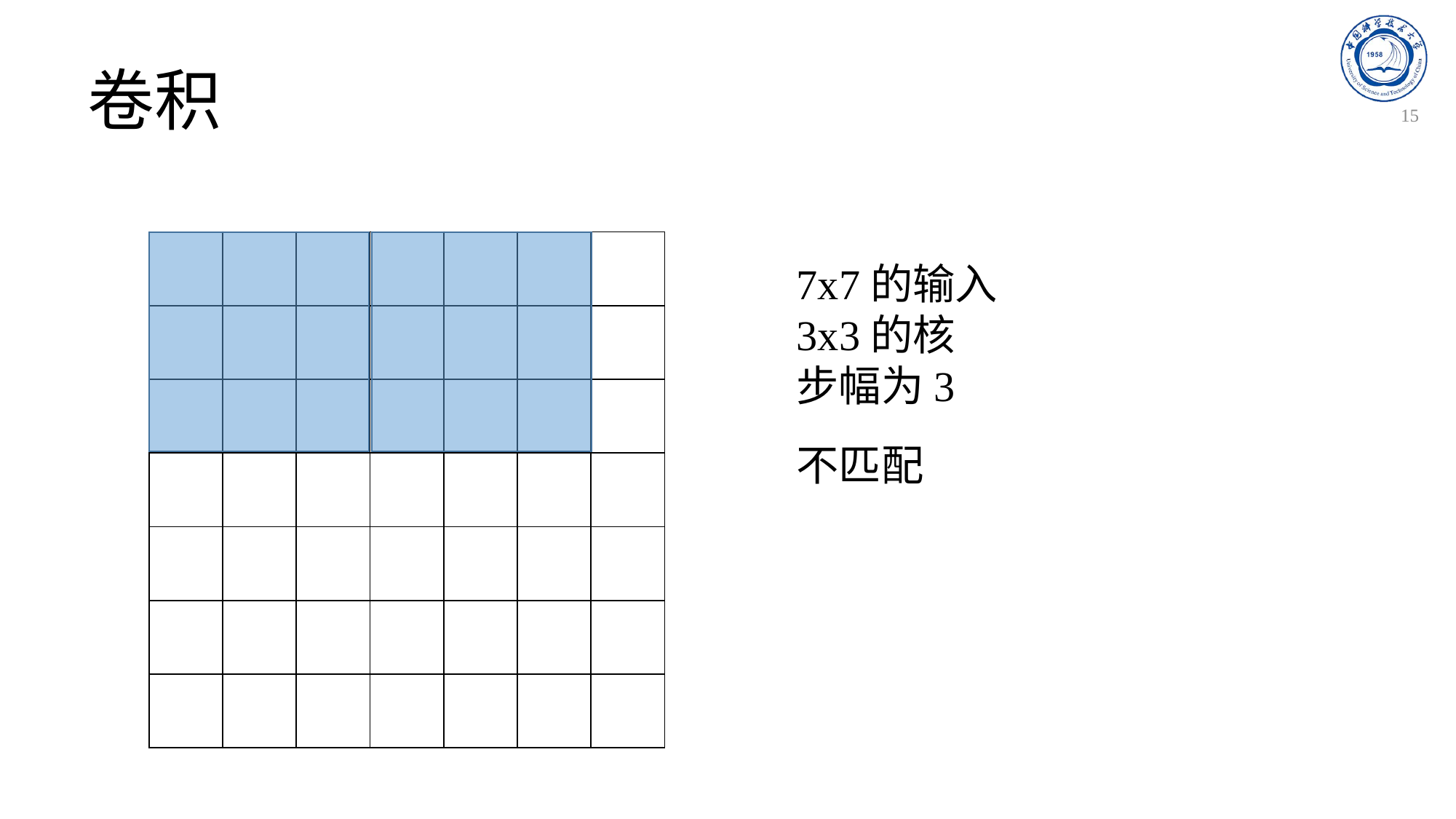

# 卷积
15
|  |  |  |  |  |  |  |
| --- | --- | --- | --- | --- | --- | --- |
|  |  |  |  |  |  |  |
|  |  |  |  |  |  |  |
|  |  |  |  |  |  |  |
|  |  |  |  |  |  |  |
|  |  |  |  |  |  |  |
|  |  |  |  |  |  |  |

7x7的输入
3x3的核
步幅为3
不匹配